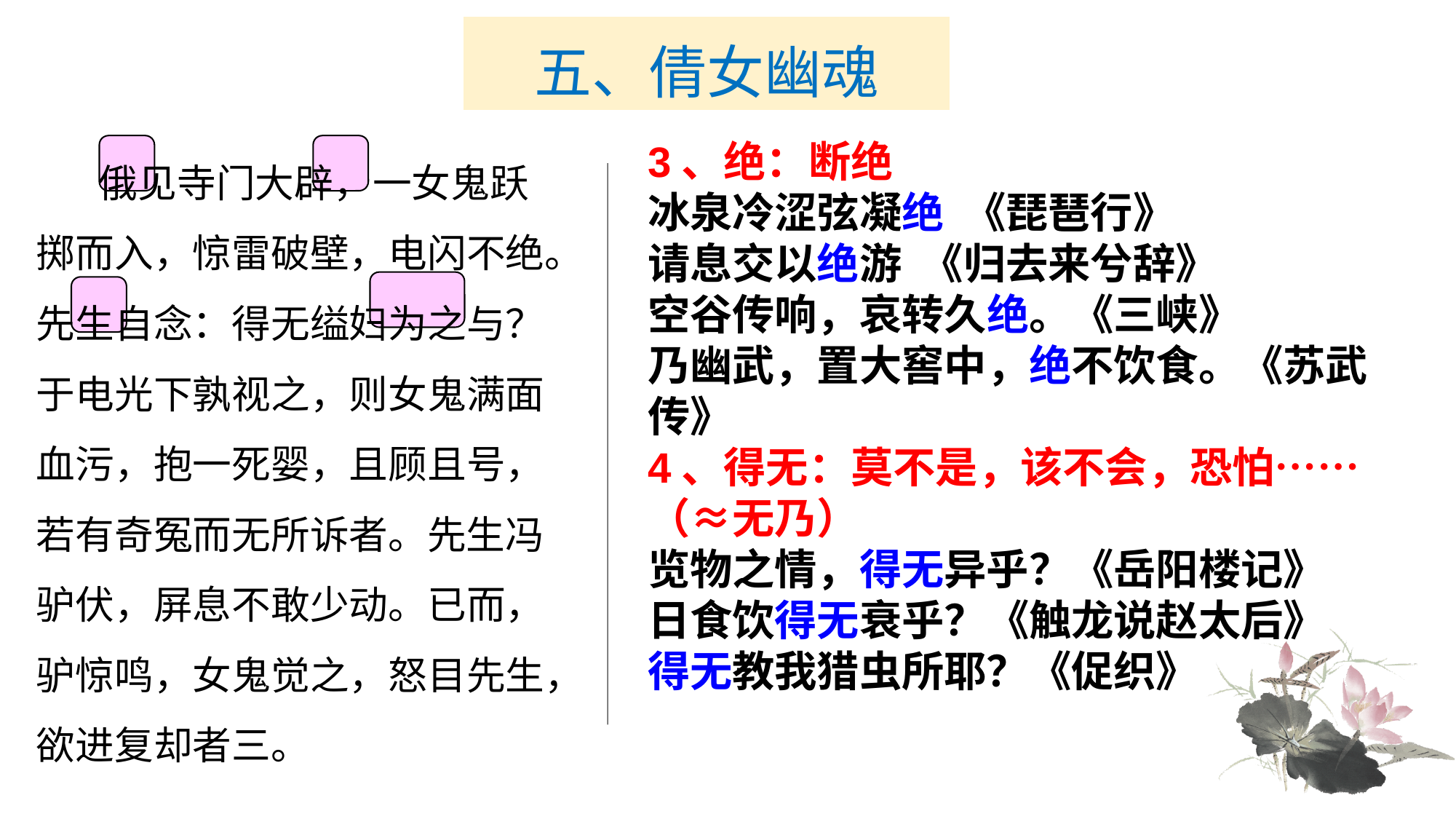

# 五、倩女幽魂
　　俄见寺门大辟，一女鬼跃掷而入，惊雷破壁，电闪不绝。先生自念：得无缢妇为之与？于电光下孰视之，则女鬼满面血污，抱一死婴，且顾且号，若有奇冤而无所诉者。先生冯驴伏，屏息不敢少动。已而，驴惊鸣，女鬼觉之，怒目先生，欲进复却者三。
3、绝：断绝
冰泉冷涩弦凝绝  《琵琶行》
请息交以绝游  《归去来兮辞》
空谷传响，哀转久绝。《三峡》
乃幽武，置大窖中，绝不饮食。《苏武传》
4、得无：莫不是，该不会，恐怕……（≈无乃）
览物之情，得无异乎？《岳阳楼记》
日食饮得无衰乎？《触龙说赵太后》
得无教我猎虫所耶？《促织》